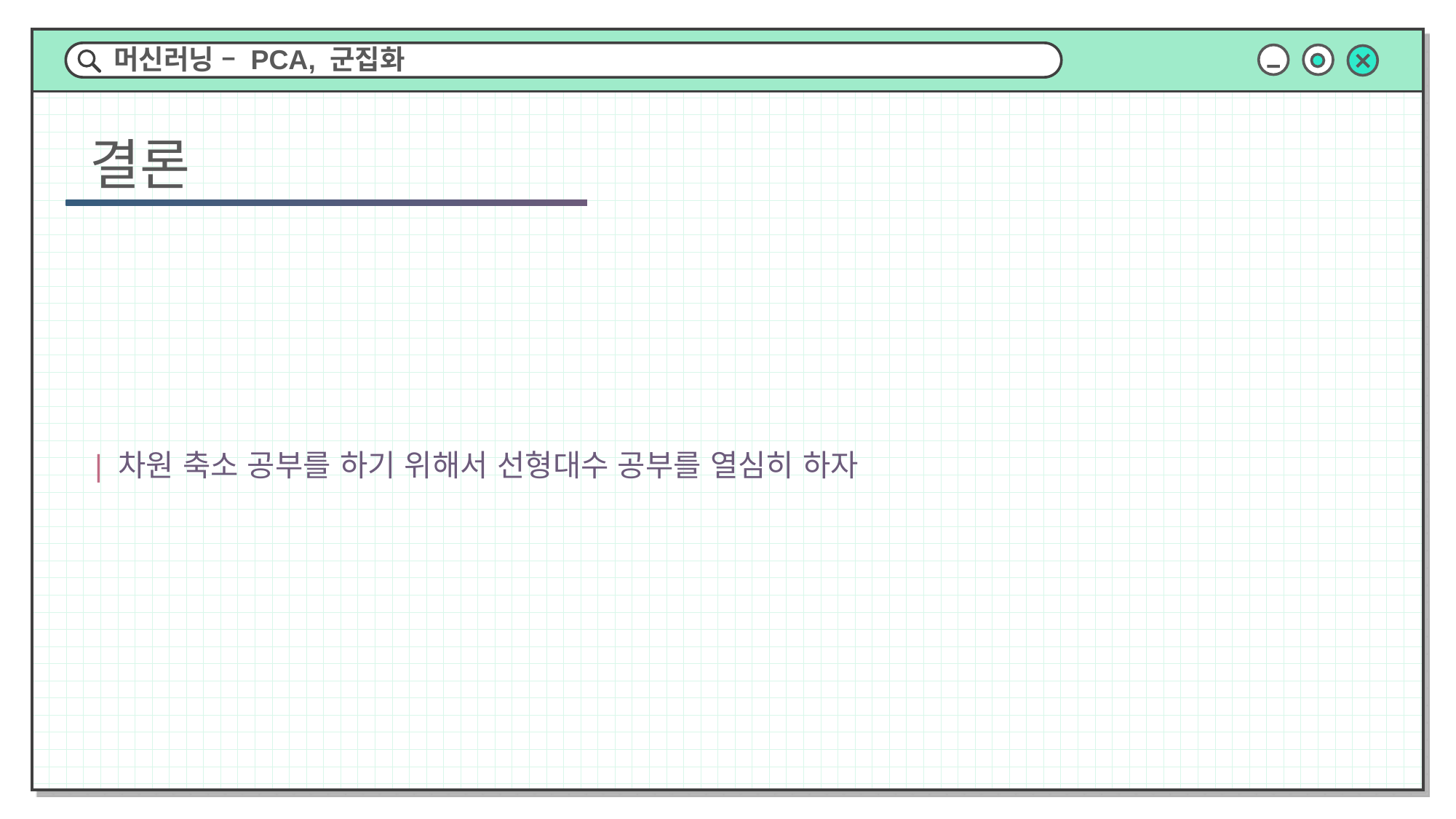

머신러닝 – PCA, 군집화

결론

| 차원 축소 공부를 하기 위해서 선형대수 공부를 열심히 하자